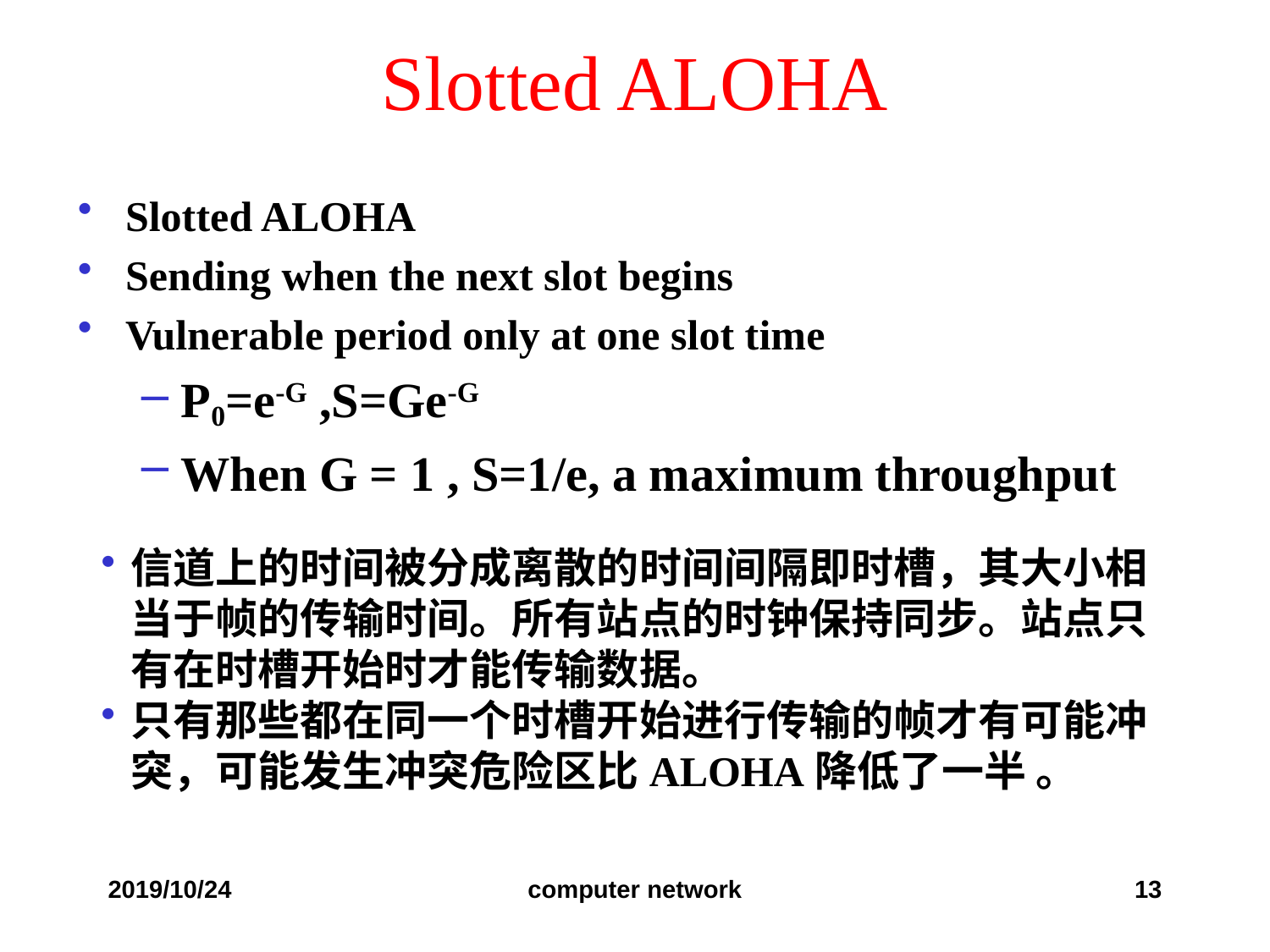

# Slotted ALOHA
Slotted ALOHA
Sending when the next slot begins
Vulnerable period only at one slot time
P0=e-G ,S=Ge-G
When G = 1 , S=1/e, a maximum throughput

信道上的时间被分成离散的时间间隔即时槽，其大小相当于帧的传输时间。所有站点的时钟保持同步。站点只有在时槽开始时才能传输数据。
只有那些都在同一个时槽开始进行传输的帧才有可能冲突，可能发生冲突危险区比ALOHA降低了一半 。
2019/10/24
computer network
13